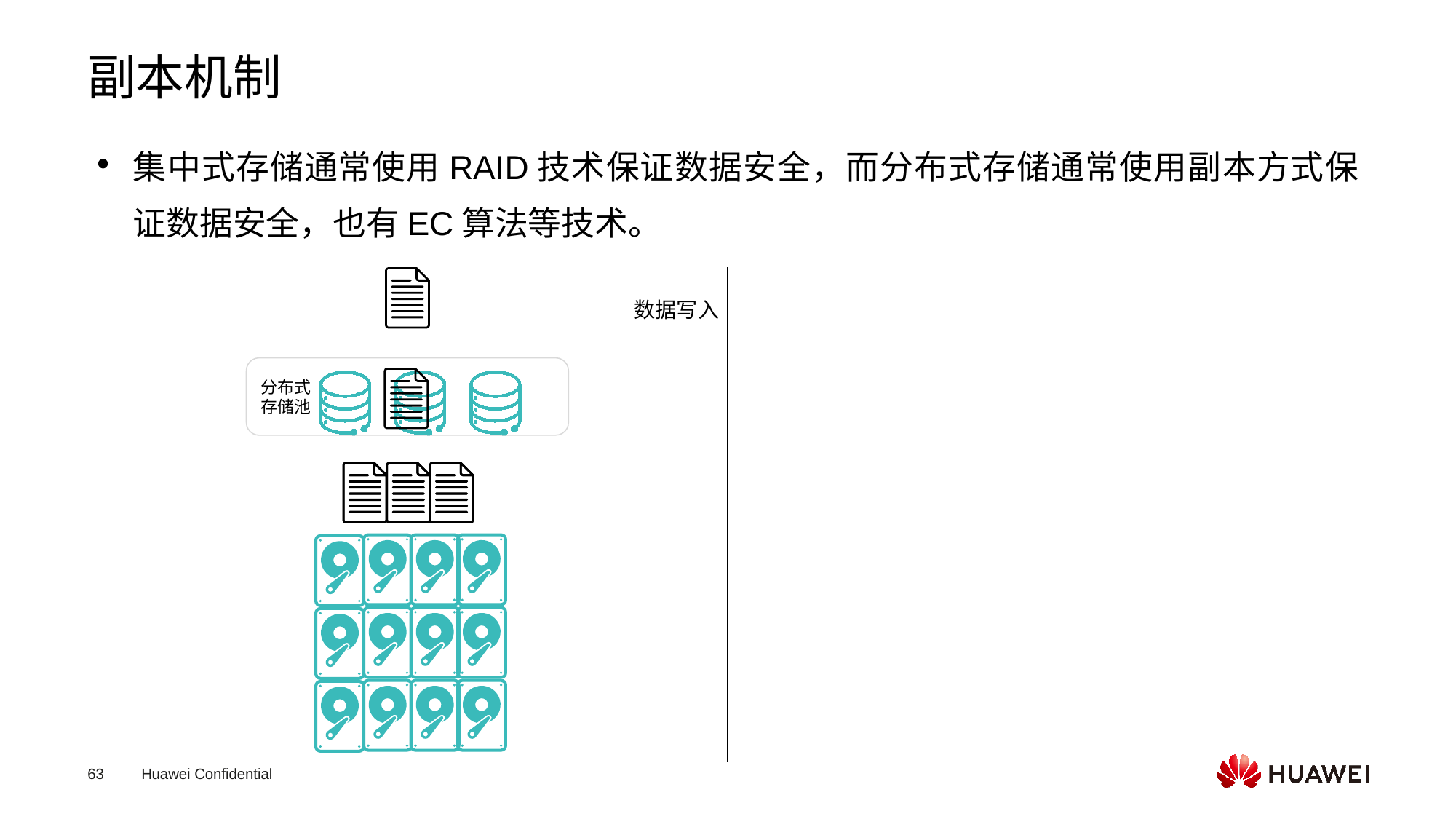

# 副本机制
集中式存储通常使用RAID技术保证数据安全，而分布式存储通常使用副本方式保证数据安全，也有EC算法等技术。

数据写入
分布式
存储池